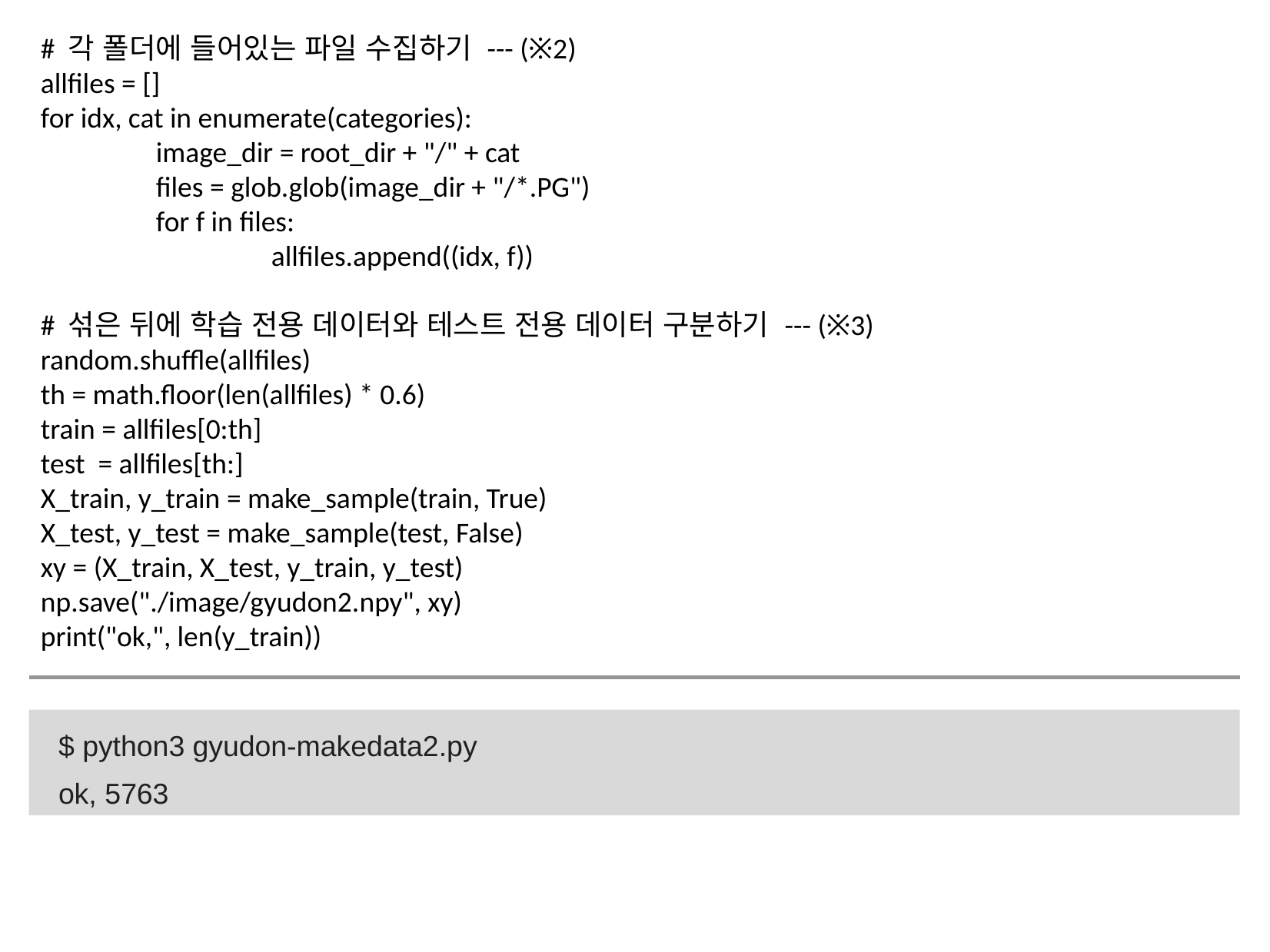

# 각 폴더에 들어있는 파일 수집하기 --- (※2)
allfiles = []
for idx, cat in enumerate(categories):
	image_dir = root_dir + "/" + cat
	files = glob.glob(image_dir + "/*.PG")
	for f in files:
		allfiles.append((idx, f))

# 섞은 뒤에 학습 전용 데이터와 테스트 전용 데이터 구분하기 --- (※3)
random.shuffle(allfiles)
th = math.floor(len(allfiles) * 0.6)
train = allfiles[0:th]
test  = allfiles[th:]
X_train, y_train = make_sample(train, True)
X_test, y_test = make_sample(test, False)
xy = (X_train, X_test, y_train, y_test)
np.save("./image/gyudon2.npy", xy)
print("ok,", len(y_train))

$ python3 gyudon-makedata2.py
ok, 5763